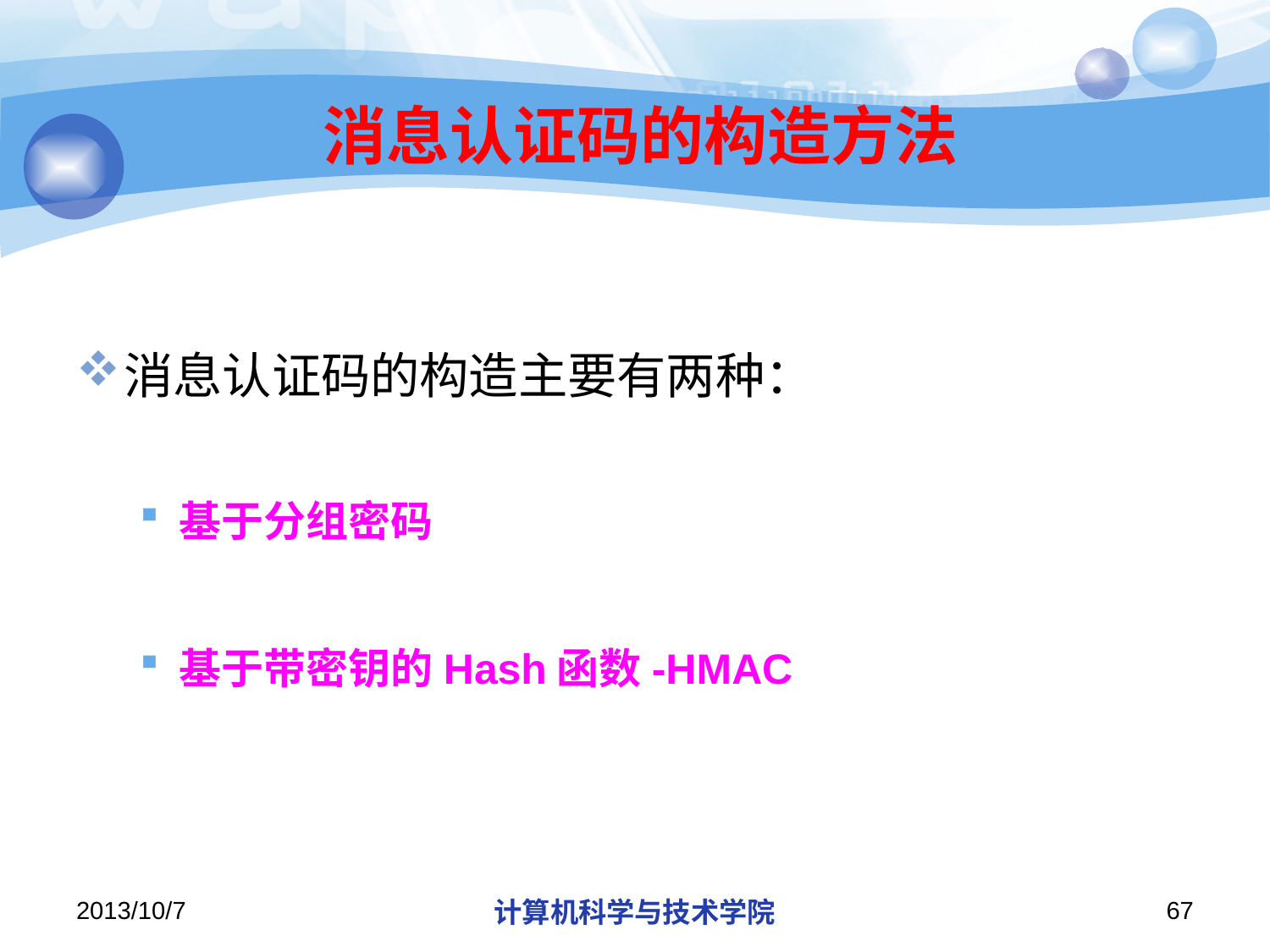

# 消息认证码的构造方法
消息认证码的构造主要有两种：

基于分组密码

基于带密钥的Hash函数-HMAC
2013/10/7
计算机科学与技术学院
67